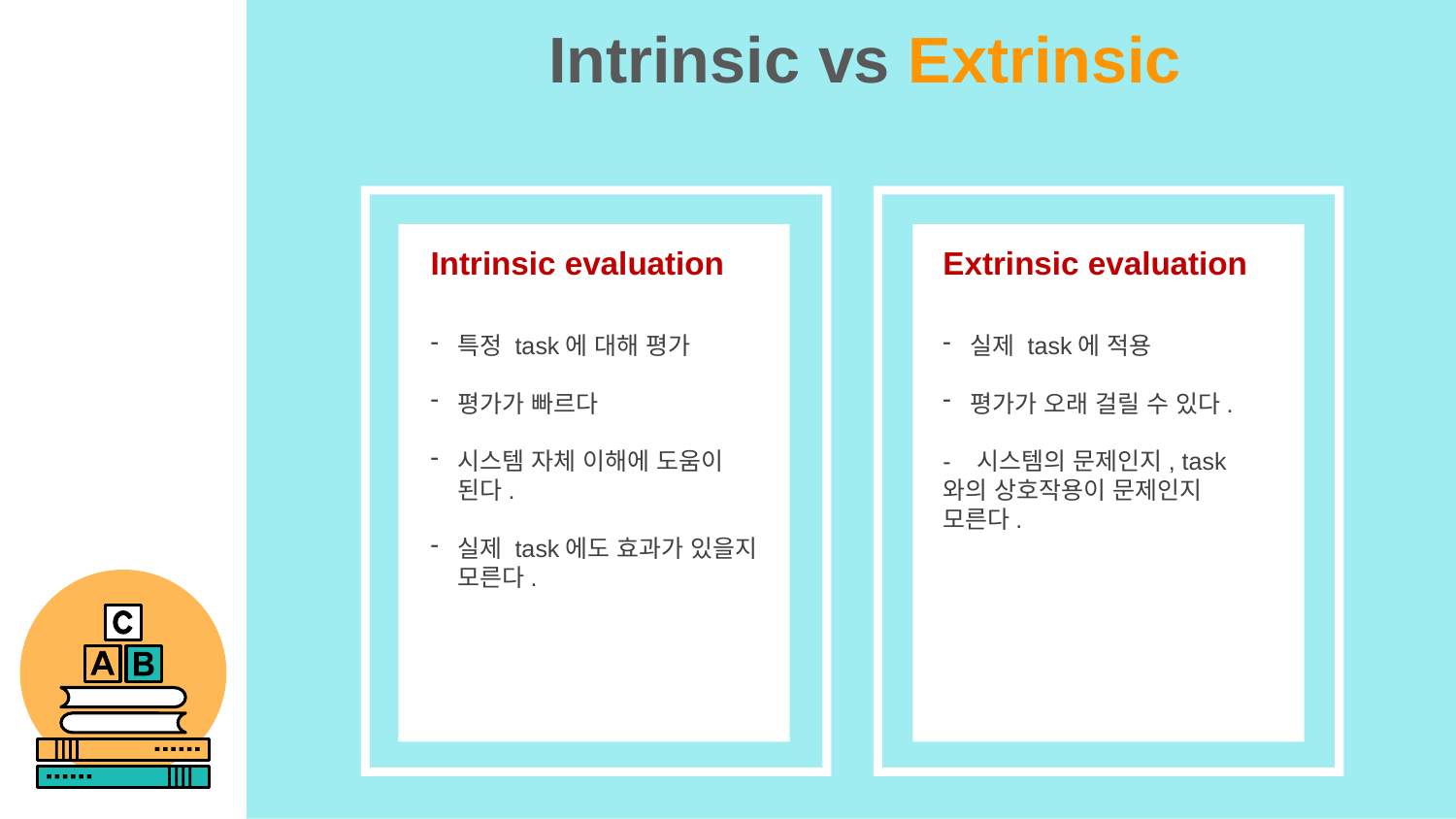

Intrinsic vs Extrinsic

Intrinsic evaluation
특정 task에 대해 평가

평가가 빠르다

시스템 자체 이해에 도움이 된다.

실제 task에도 효과가 있을지 모른다.

Extrinsic evaluation
실제 task에 적용

평가가 오래 걸릴 수 있다.

-   시스템의 문제인지, task와의 상호작용이 문제인지 모른다.